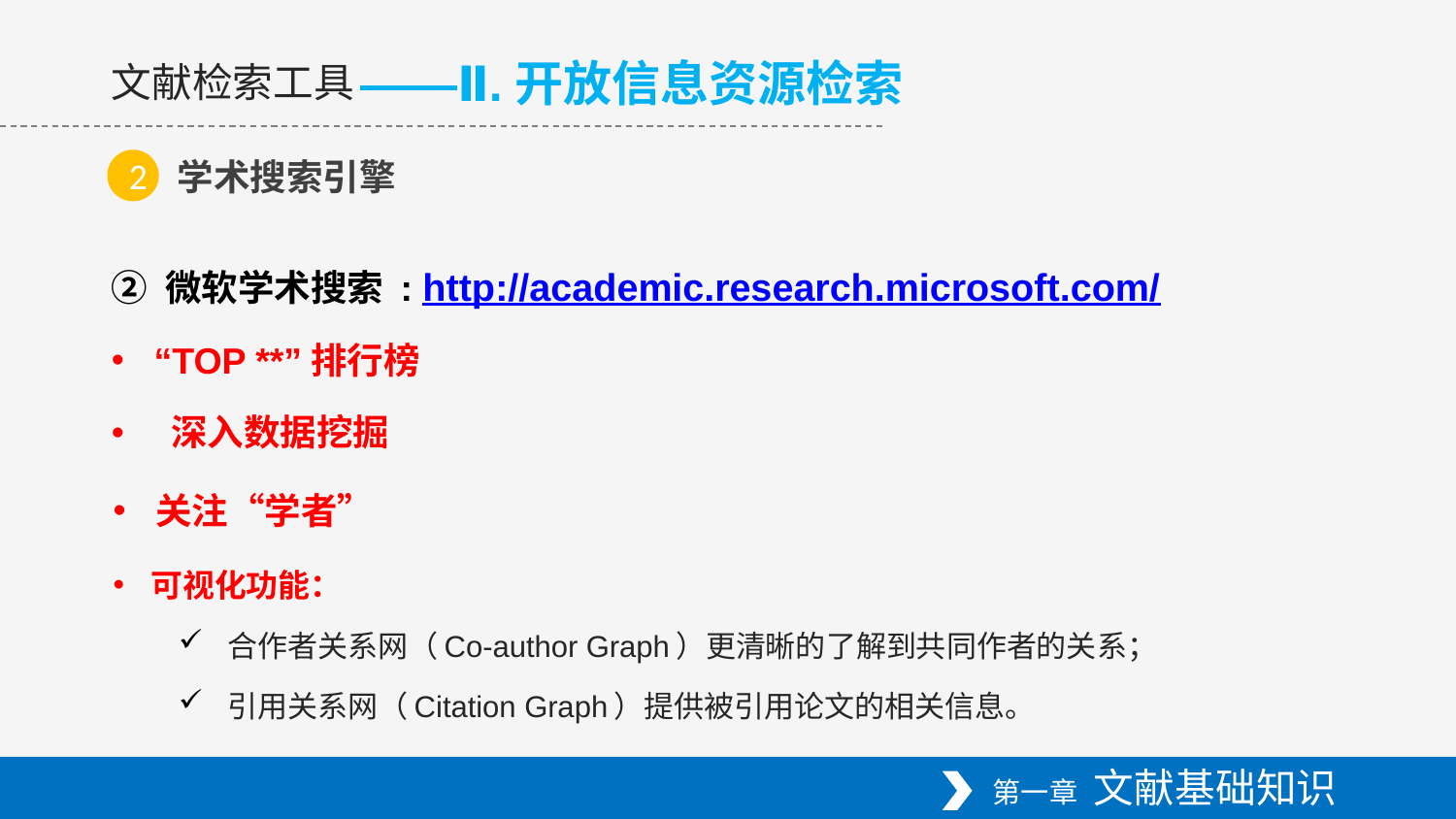

——Ⅱ.开放信息资源检索
文献检索工具
学术搜索引擎
2
② 微软学术搜索 : http://academic.research.microsoft.com/
“TOP **”排行榜
 深入数据挖掘
关注“学者”

可视化功能：
合作者关系网（Co-author Graph）更清晰的了解到共同作者的关系；
引用关系网（Citation Graph）提供被引用论文的相关信息。